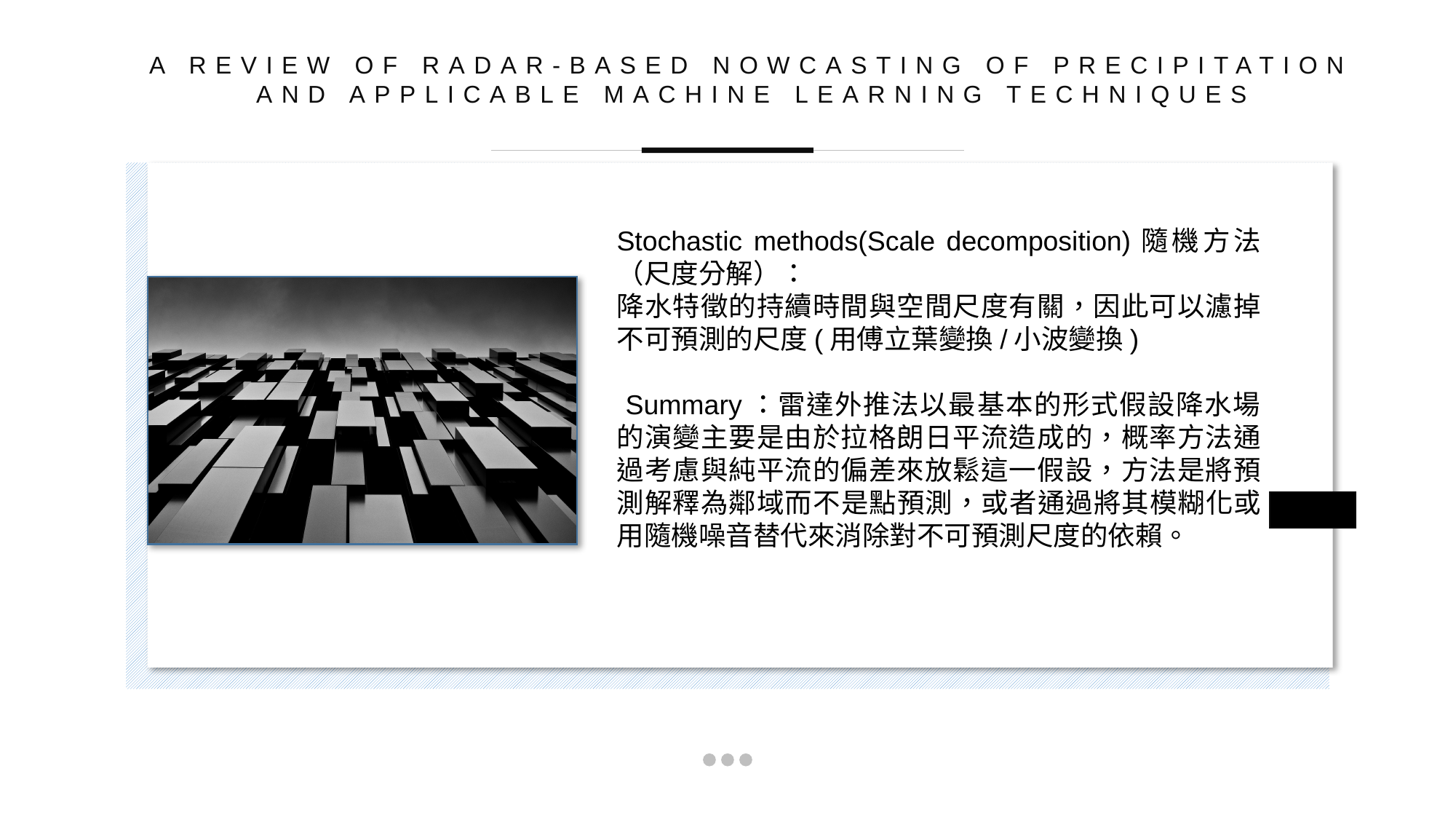

A REVIEW OF RADAR-BASED NOWCASTING OF PRECIPITATION AND APPLICABLE MACHINE LEARNING TECHNIQUES

Stochastic methods(Scale decomposition)隨機方法（尺度分解）：
降水特徵的持續時間與空間尺度有關，因此可以濾掉不可預測的尺度(用傅立葉變換/小波變換)

 Summary：雷達外推法以最基本的形式假設降水場的演變主要是由於拉格朗日平流造成的，概率方法通過考慮與純平流的偏差來放鬆這一假設，方法是將預測解釋為鄰域而不是點預測，或者通過將其模糊化或用隨機噪音替代來消除對不可預測尺度的依賴。